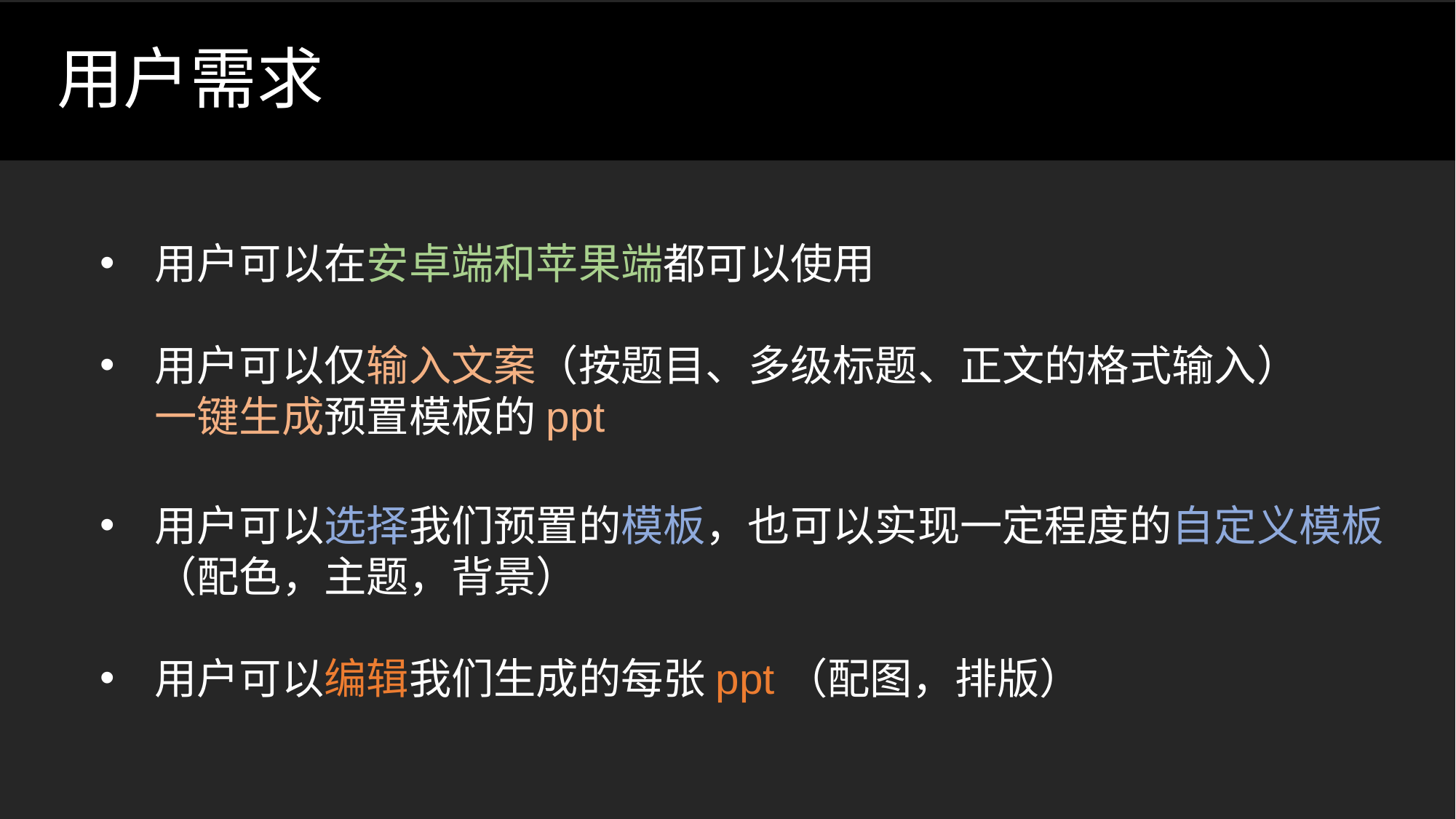

# 用户需求
用户可以在安卓端和苹果端都可以使用

用户可以仅输入文案（按题目、多级标题、正文的格式输入）
一键生成预置模板的ppt

用户可以选择我们预置的模板，也可以实现一定程度的自定义模板
（配色，主题，背景）

用户可以编辑我们生成的每张ppt（配图，排版）